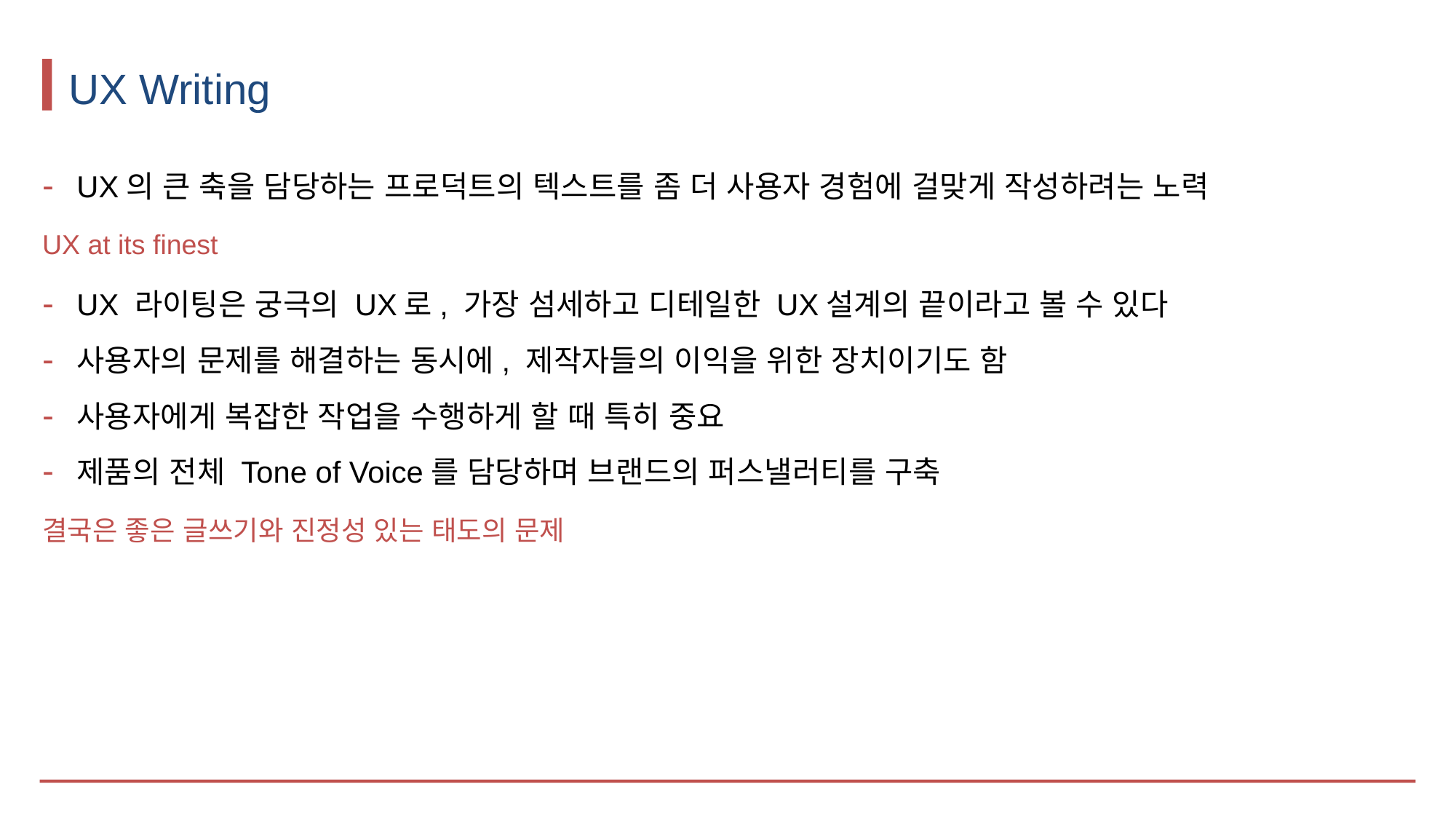

# UX Writing
UX의 큰 축을 담당하는 프로덕트의 텍스트를 좀 더 사용자 경험에 걸맞게 작성하려는 노력
UX at its finest
UX 라이팅은 궁극의 UX로, 가장 섬세하고 디테일한 UX설계의 끝이라고 볼 수 있다
사용자의 문제를 해결하는 동시에, 제작자들의 이익을 위한 장치이기도 함
사용자에게 복잡한 작업을 수행하게 할 때 특히 중요
제품의 전체 Tone of Voice를 담당하며 브랜드의 퍼스낼러티를 구축
결국은 좋은 글쓰기와 진정성 있는 태도의 문제